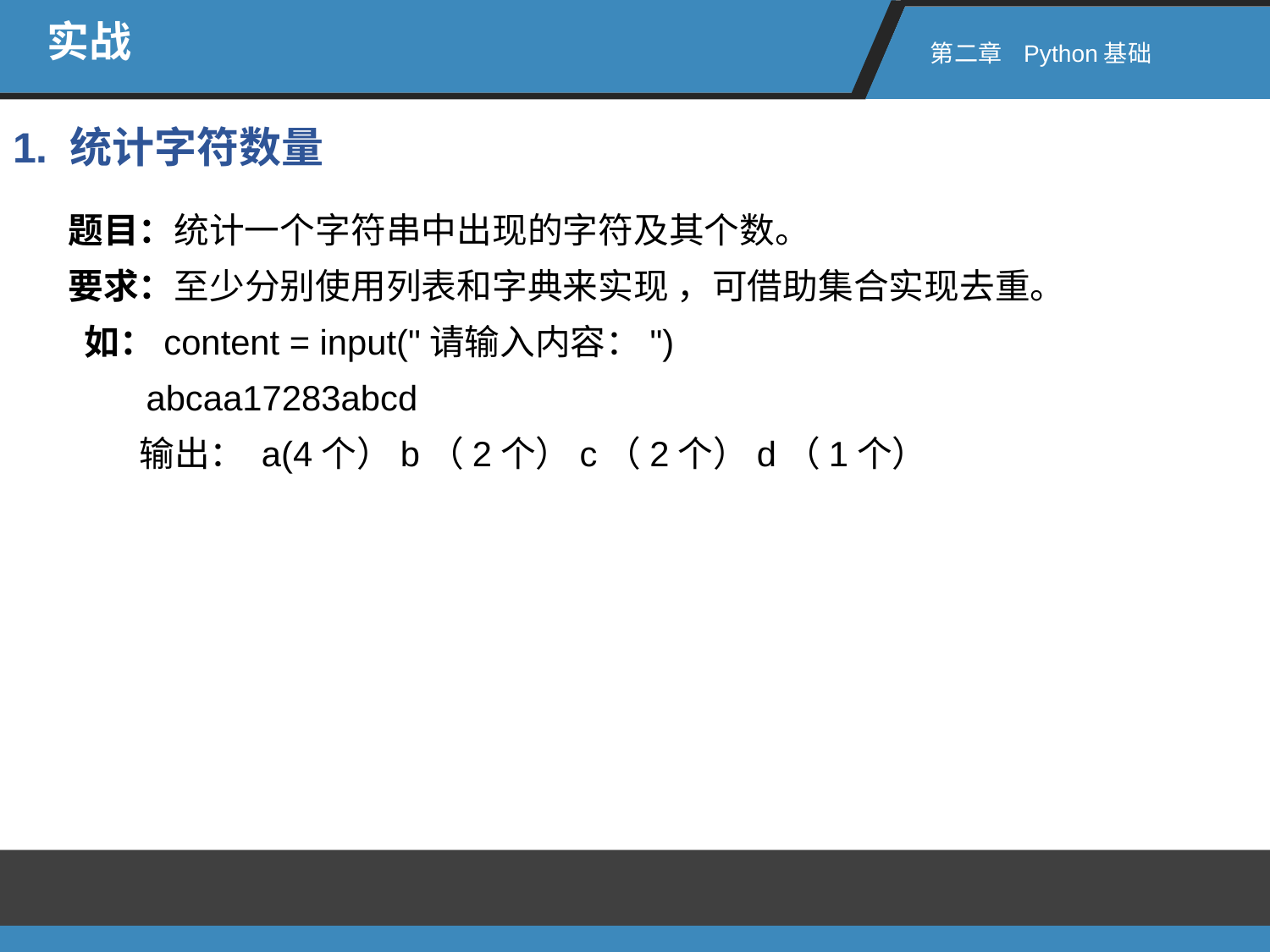

实战
第二章   Python基础
1. 统计字符数量
题目：统计一个字符串中出现的字符及其个数。
要求：至少分别使用列表和字典来实现 ，可借助集合实现去重。
 如：content = input("请输入内容：")
        abcaa17283abcd
        输出： a(4个）b（2个）c（2个）d（1个）